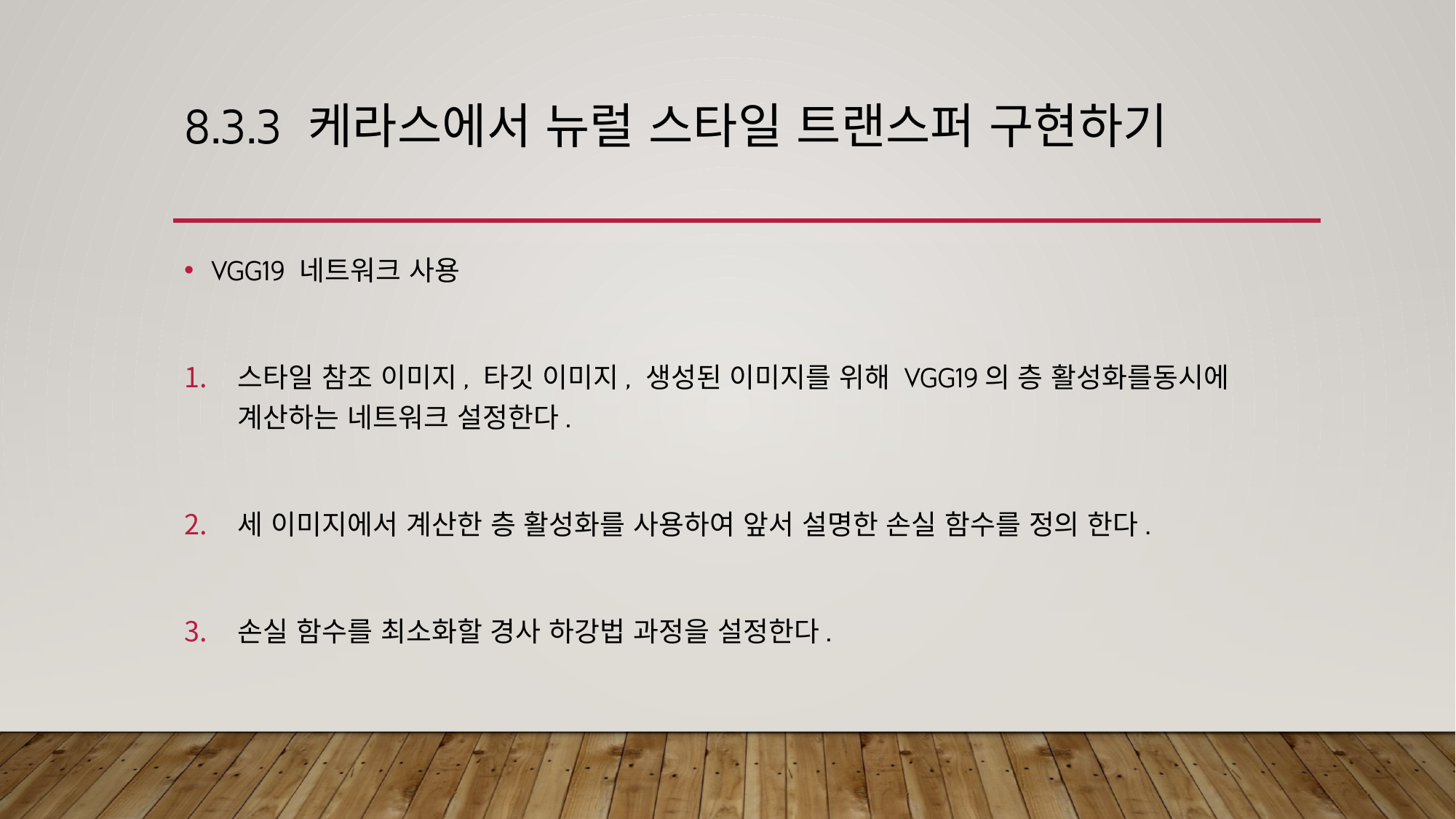

# 8.3.3 케라스에서 뉴럴 스타일 트랜스퍼 구현하기
VGG19 네트워크 사용

스타일 참조 이미지, 타깃 이미지, 생성된 이미지를 위해 VGG19의 층 활성화를동시에 계산하는 네트워크 설정한다.

세 이미지에서 계산한 층 활성화를 사용하여 앞서 설명한 손실 함수를 정의 한다.

손실 함수를 최소화할 경사 하강법 과정을 설정한다.